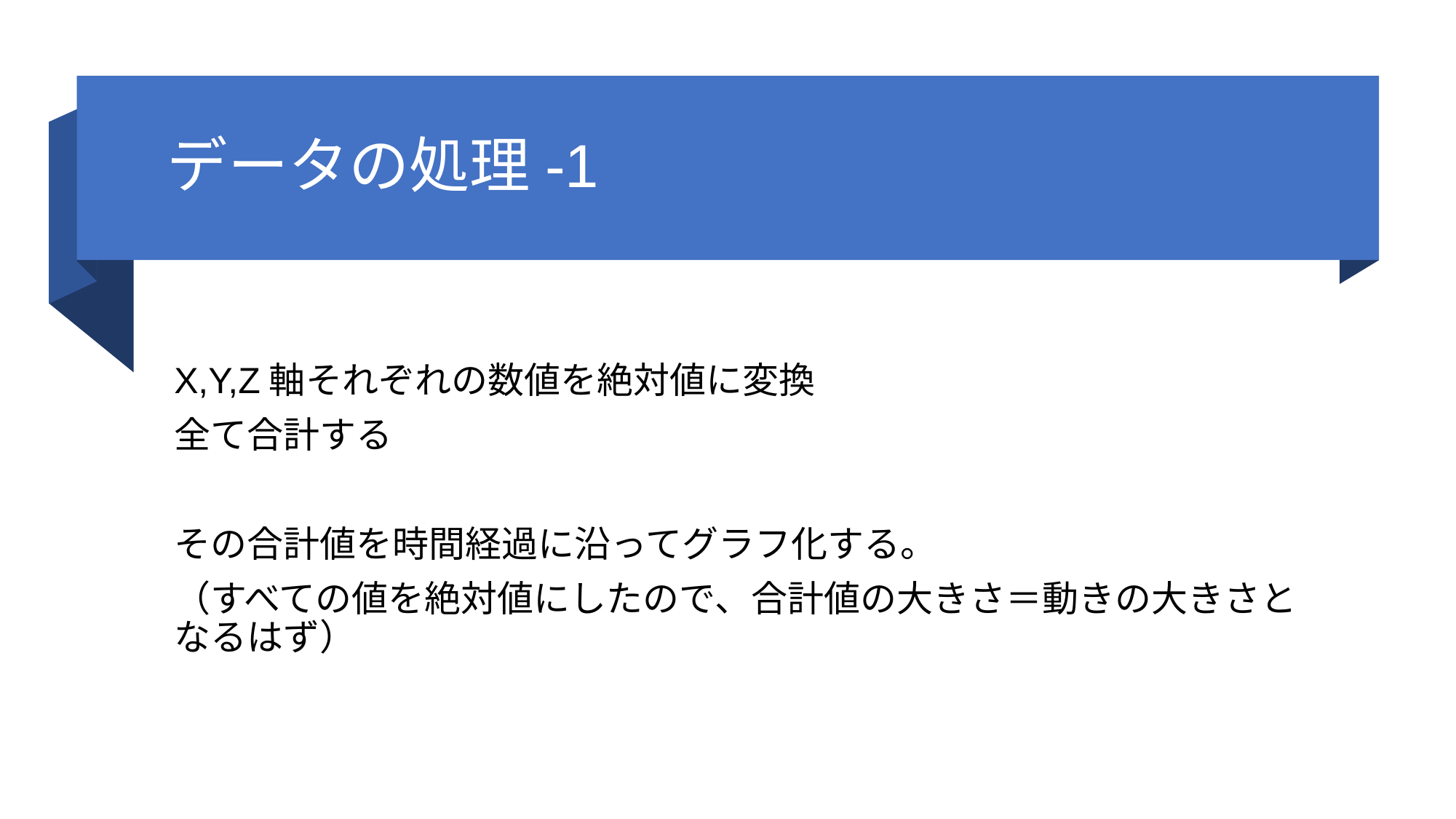

# データの処理-1

X,Y,Z軸それぞれの数値を絶対値に変換
全て合計する

その合計値を時間経過に沿ってグラフ化する。
（すべての値を絶対値にしたので、合計値の大きさ＝動きの大きさとなるはず）